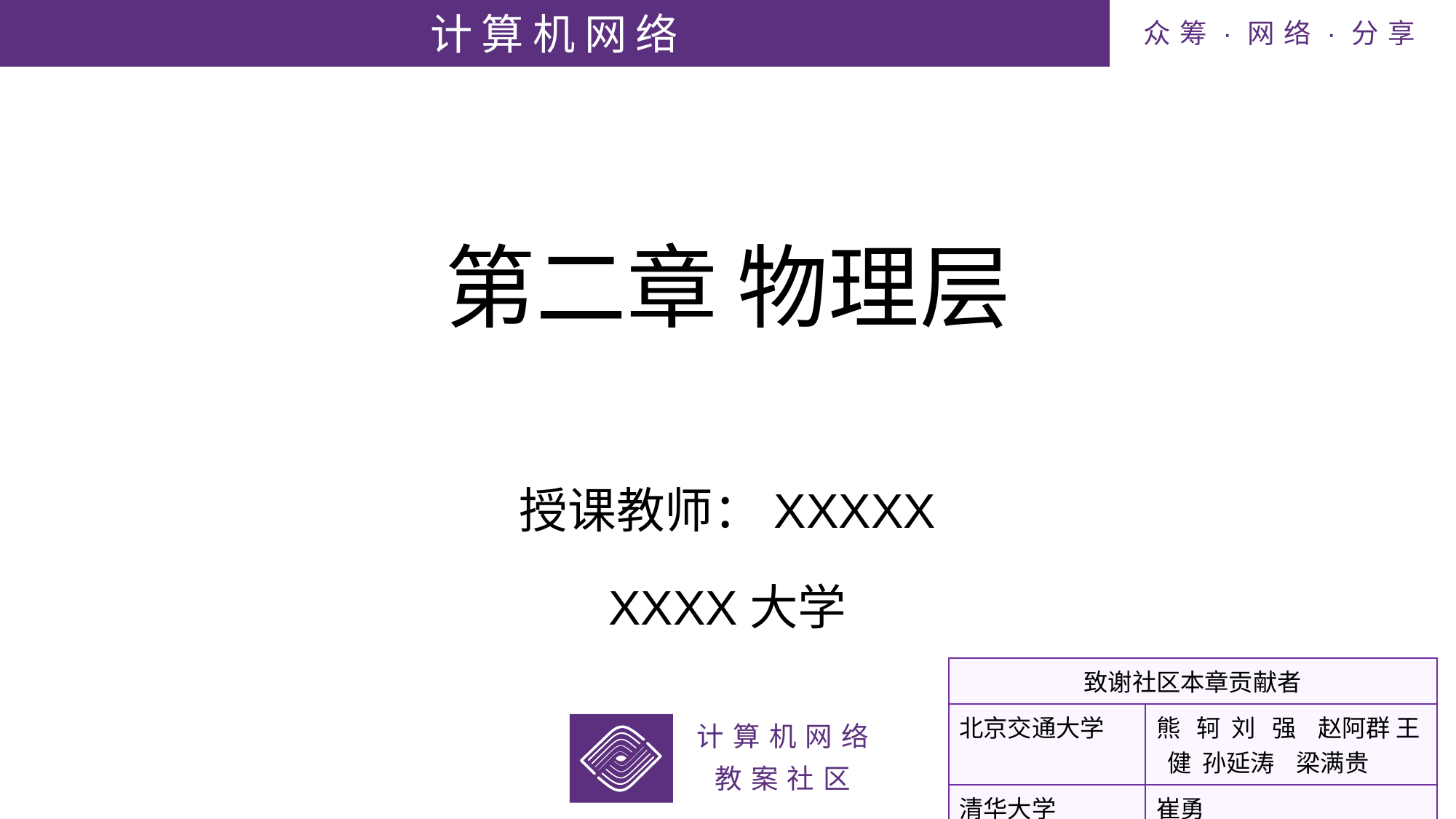

# 第二章 物理层
授课教师：XXXXX
XXXX大学
| 致谢社区本章贡献者 |  |
| --- | --- |
| 北京交通大学 | 熊 轲 刘 强 赵阿群 王 健 孙延涛 梁满贵 |
| 清华大学 | 崔勇 |